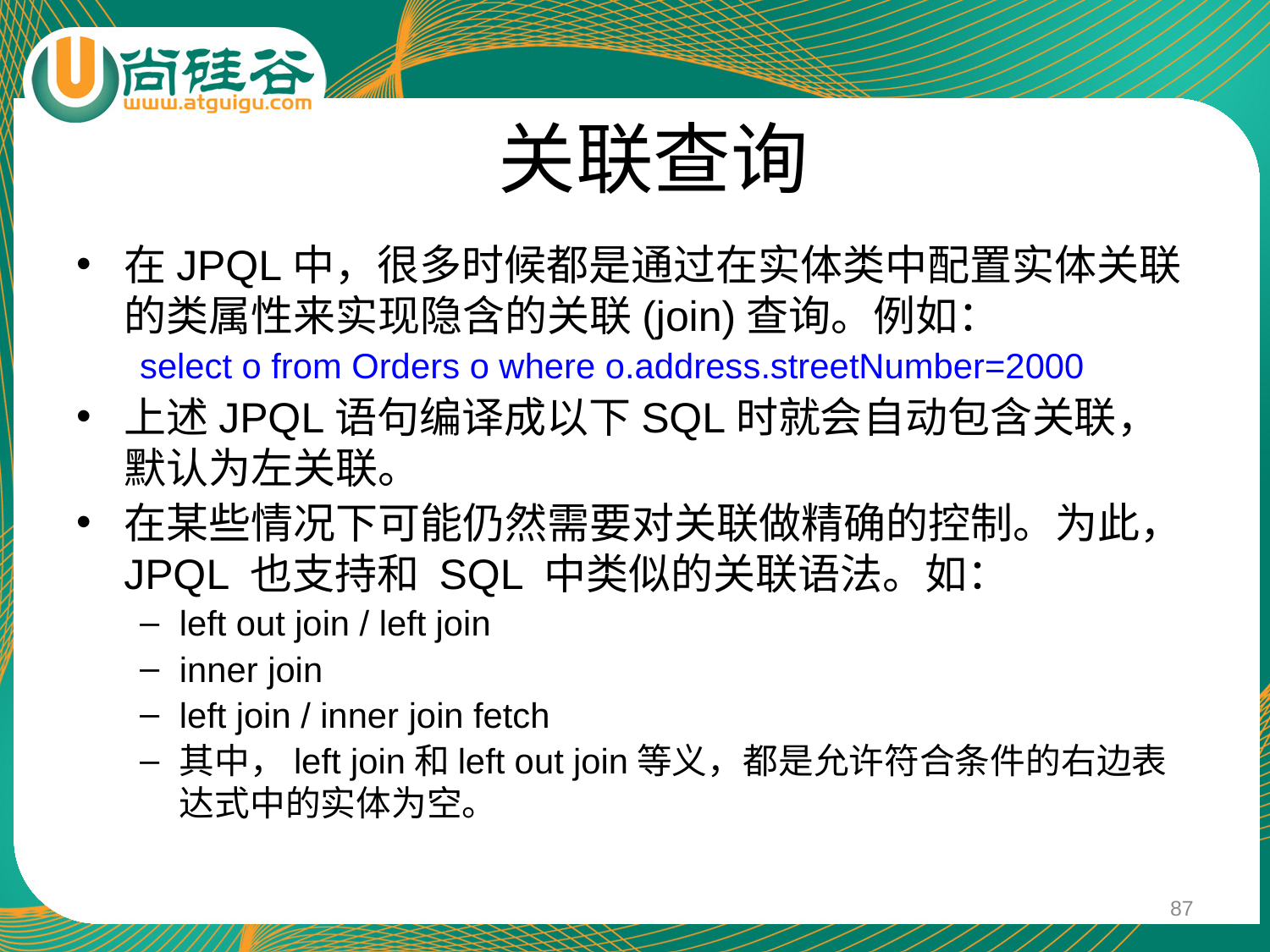

# 关联查询
在JPQL中，很多时候都是通过在实体类中配置实体关联的类属性来实现隐含的关联(join)查询。例如：
select o from Orders o where o.address.streetNumber=2000
上述JPQL语句编译成以下SQL时就会自动包含关联，默认为左关联。
在某些情况下可能仍然需要对关联做精确的控制。为此，JPQL 也支持和 SQL 中类似的关联语法。如：
left out join / left join
inner join
left join / inner join fetch
其中，left join和left out join等义，都是允许符合条件的右边表达式中的实体为空。
87